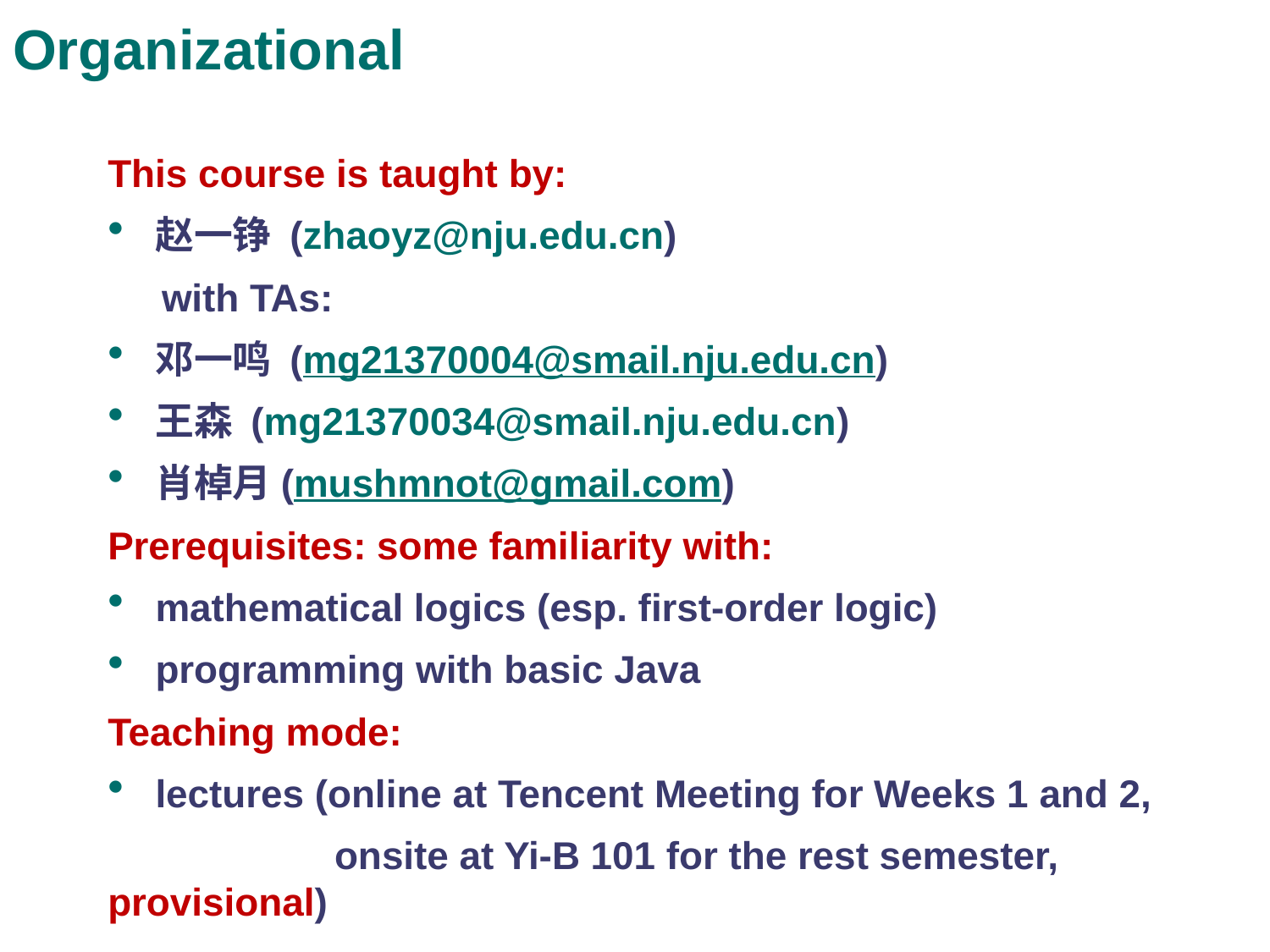

# Organizational

This course is taught by:
赵一铮 (zhaoyz@nju.edu.cn)
     with TAs:
邓一鸣 (mg21370004@smail.nju.edu.cn)
王森 (mg21370034@smail.nju.edu.cn)
肖棹月(mushmnot@gmail.com)
Prerequisites: some familiarity with:
mathematical logics (esp. first-order logic)
programming with basic Java
Teaching mode:
lectures (online at Tencent Meeting for Weeks 1 and 2,
                     onsite at Yi-B 101 for the rest semester, provisional)